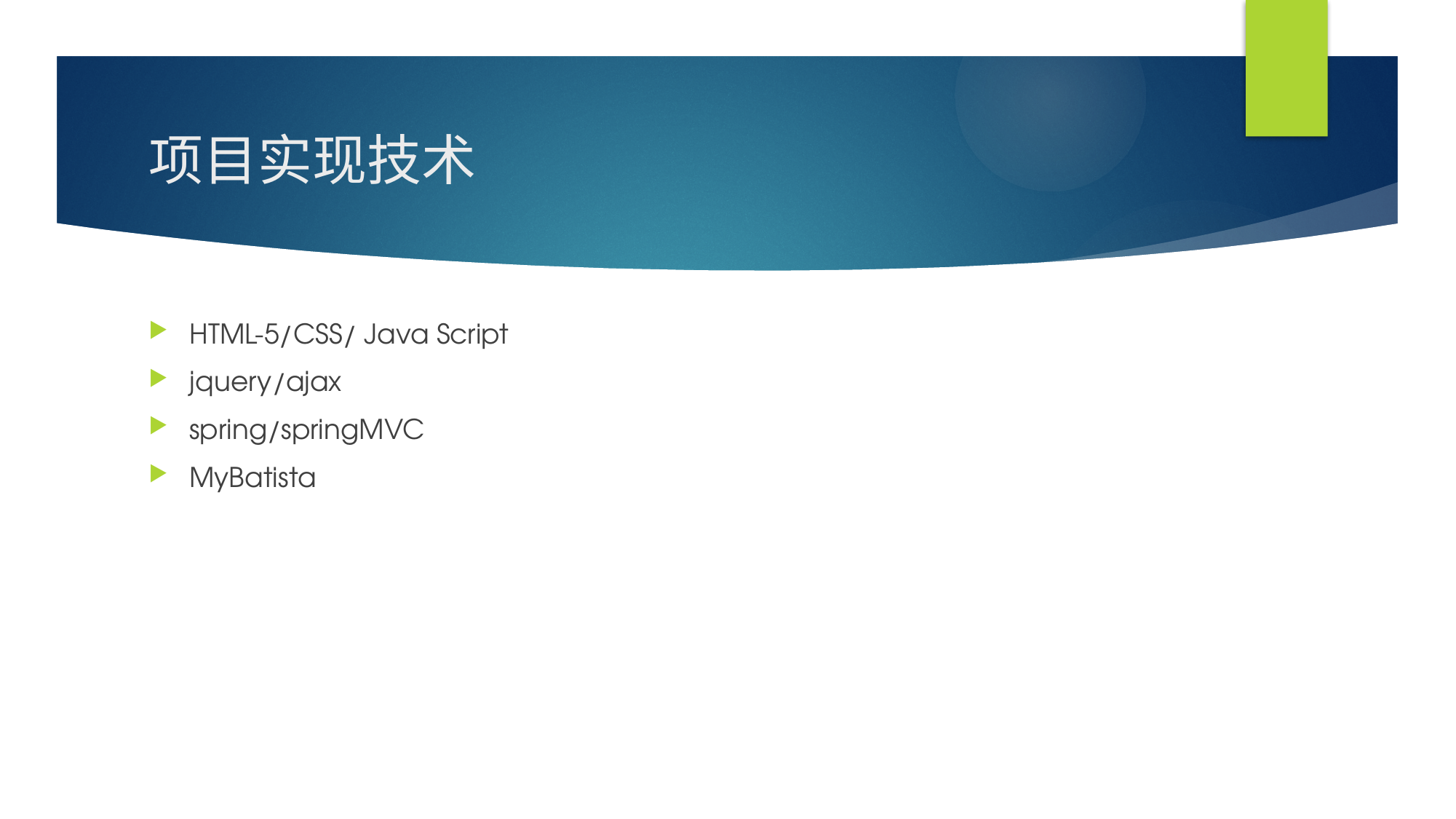

# 项目实现技术
HTML-5/CSS/ Java Script
jquery/ajax
spring/springMVC
MyBatista